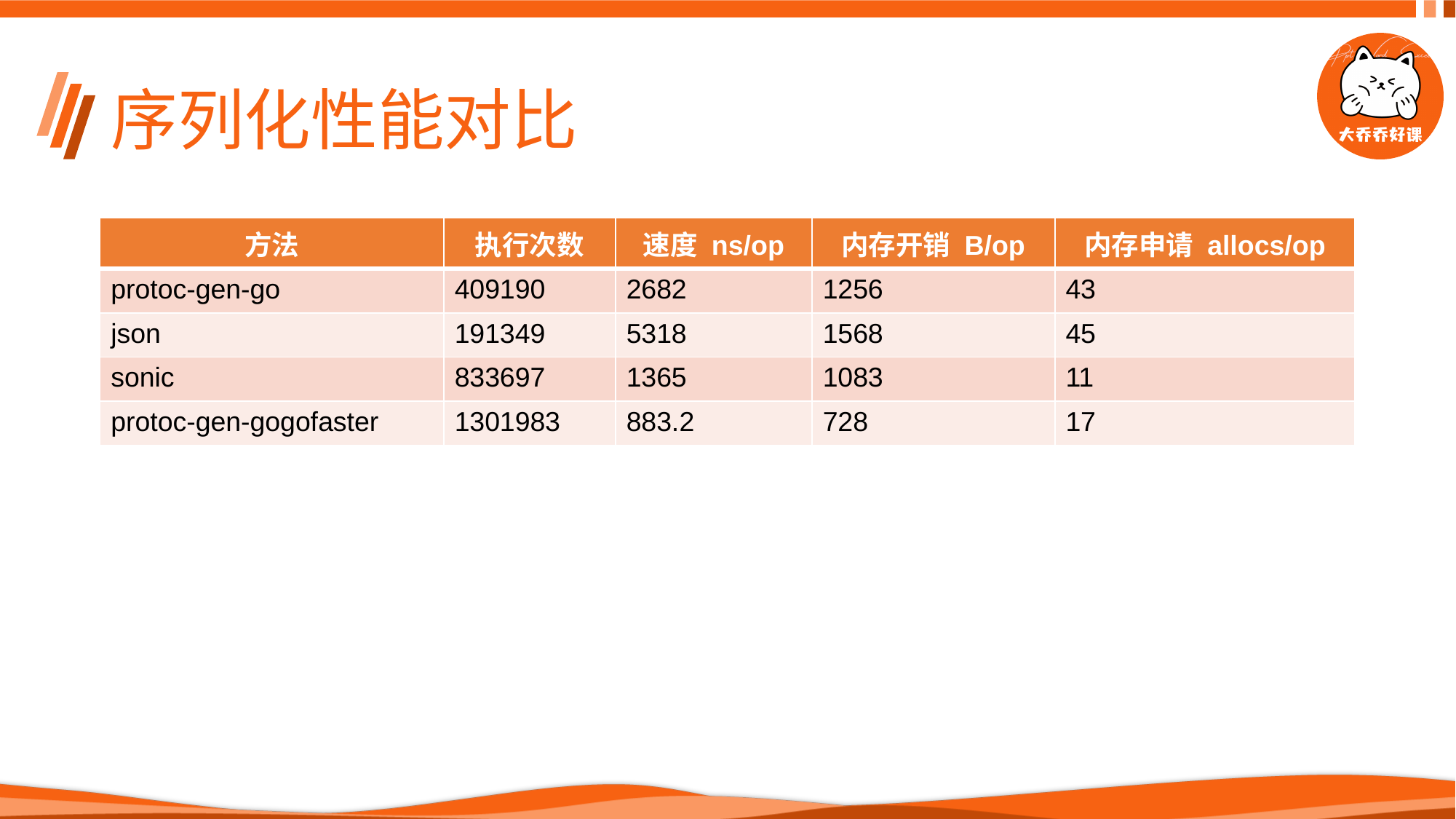

# 序列化性能对比
| 方法 | 执行次数 | 速度 ns/op | 内存开销 B/op | 内存申请 allocs/op |
| --- | --- | --- | --- | --- |
| protoc-gen-go | 409190 | 2682 | 1256 | 43 |
| json | 191349 | 5318 | 1568 | 45 |
| sonic | 833697 | 1365 | 1083 | 11 |
| protoc-gen-gogofaster | 1301983 | 883.2 | 728 | 17 |